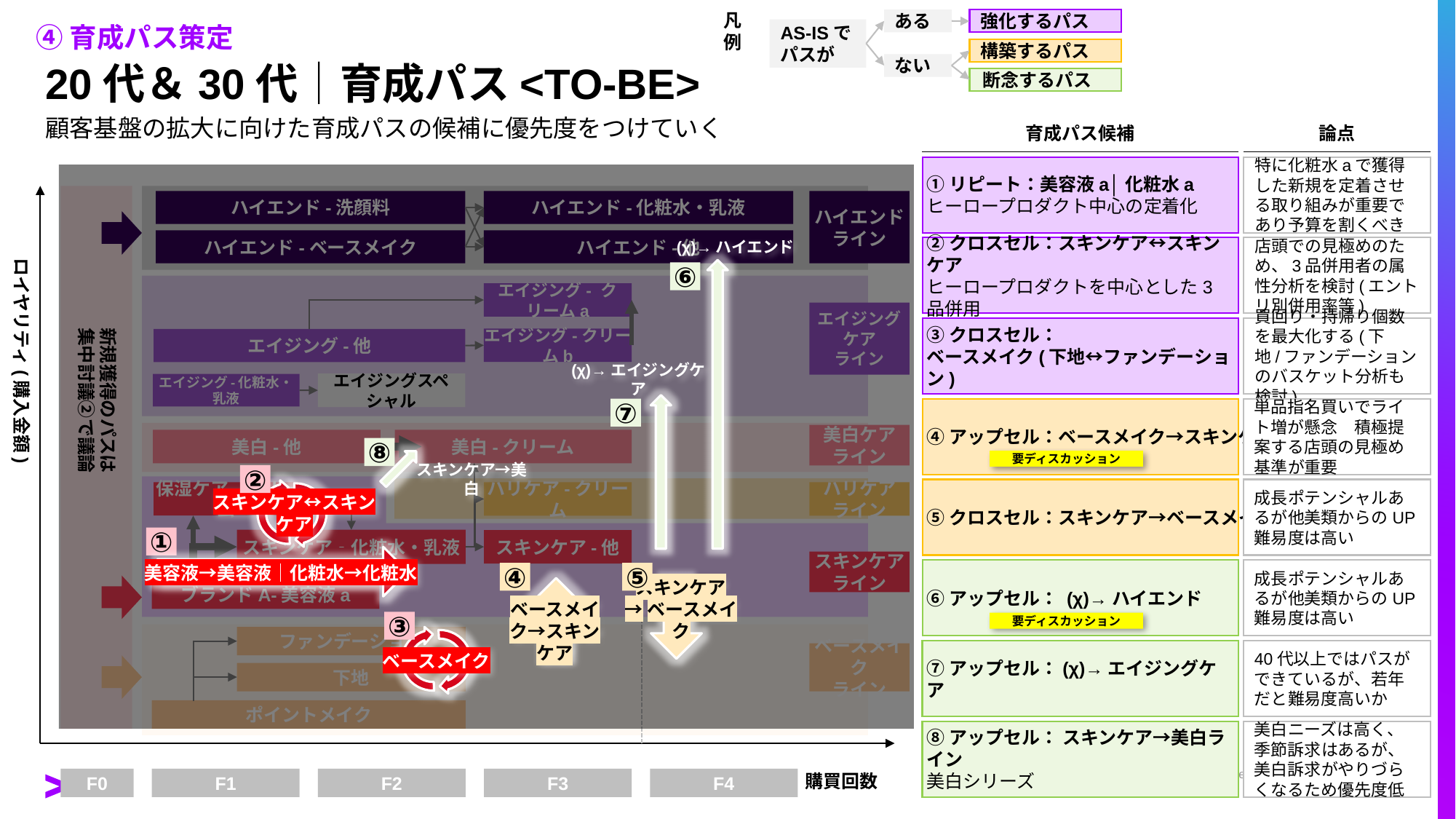

ある
強化するパス
凡例
AS-ISで
パスが
構築するパス
ない
断念するパス
④育成パス策定
# 20代＆30代│育成パス<TO-BE>
顧客基盤の拡大に向けた育成パスの候補に優先度をつけていく
育成パス候補
論点
①リピート：美容液a│化粧水a
ヒーロープロダクト中心の定着化
特に化粧水aで獲得した新規を定着させる取り組みが重要であり予算を割くべき

 (χ)→ハイエンド

⑥
(χ)→エイジングケア

⑦
⑧

スキンケア→美白
②

スキンケア↔スキンケア
①
美容液→美容液│化粧水→化粧水
④
⑤

スキンケア
→ベースメイク
ベースメイク→スキンケア
③

ベースメイク

ハイエンド-洗顔料
ハイエンド-化粧水・乳液
ハイエンド
ライン

ロイヤリティ(購入金額)
ハイエンド-ベースメイク
ハイエンド-他

エイジング- クリームa
新規獲得のパスは
集中討議②で議論
エイジングケア
ライン
エイジング-クリームb
エイジング-他
エイジングスペシャル
エイジング-化粧水・乳液

美白ケア
ライン
美白-他
美白-クリーム

ハリケア-クリーム
ハリケア
ライン
保湿ケア-クリーム
スキンケア‐化粧水・乳液
スキンケア-他

スキンケア
ライン

ブランドA-美容液a

ファンデーション
ベースメイク
ライン

下地
ポイントメイク

購買回数
F4
F3
F2
F0
F1

②クロスセル：スキンケア↔スキンケア
ヒーロープロダクトを中心とした3品併用
店頭での見極めのため、3品併用者の属性分析を検討(エントリ別併用率等)
③クロスセル：
ベースメイク(下地↔ファンデーション)
買回り・持帰り個数を最大化する(下地/ファンデーションのバスケット分析も検討)
④アップセル：ベースメイク→スキンケア
単品指名買いでライト増が懸念　積極提案する店頭の見極め基準が重要
要ディスカッション
⑤クロスセル：スキンケア→ベースメイク
成長ポテンシャルあるが他美類からのUP難易度は高い
⑥アップセル： (χ)→ハイエンド
成長ポテンシャルあるが他美類からのUP難易度は高い
要ディスカッション
⑦アップセル：(χ)→エイジングケア
40代以上ではパスができているが、若年だと難易度高いか
⑧アップセル： スキンケア→美白ライン
美白シリーズ
美白ニーズは高く、季節訴求はあるが、美白訴求がやりづらくなるため優先度低